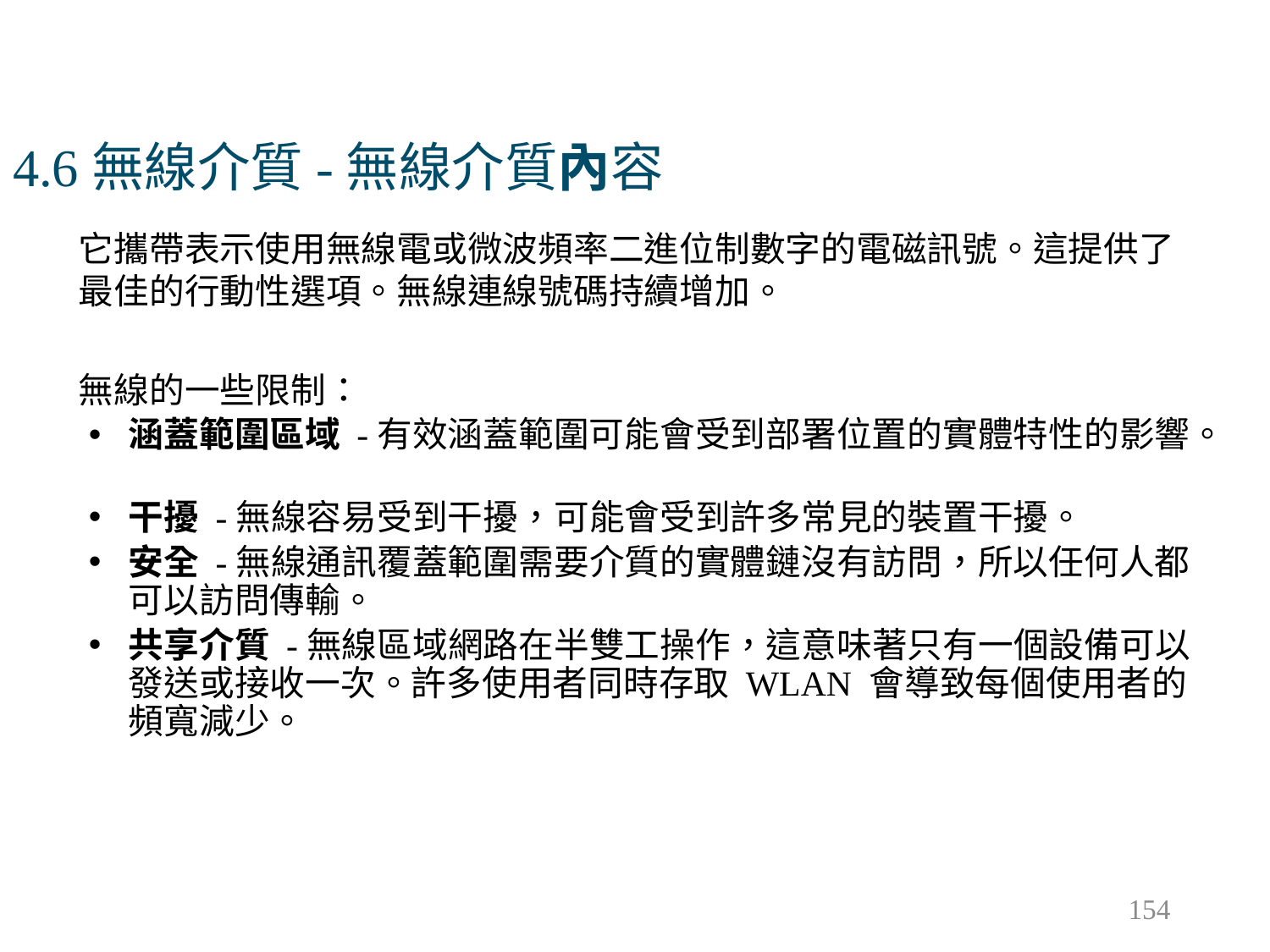

# 4.6無線介質-無線介質內容
它攜帶表示使用無線電或微波頻率二進位制數字的電磁訊號。這提供了最佳的行動性選項。無線連線號碼持續增加。

無線的一些限制：
涵蓋範圍區域 -有效涵蓋範圍可能會受到部署位置的實體特性的影響。
干擾 -無線容易受到干擾，可能會受到許多常見的裝置干擾。
安全 -無線通訊覆蓋範圍需要介質的實體鏈沒有訪問，所以任何人都可以訪問傳輸。
共享介質 -無線區域網路在半雙工操作，這意味著只有一個設備可以發送或接收一次。許多使用者同時存取 WLAN 會導致每個使用者的頻寬減少。
154